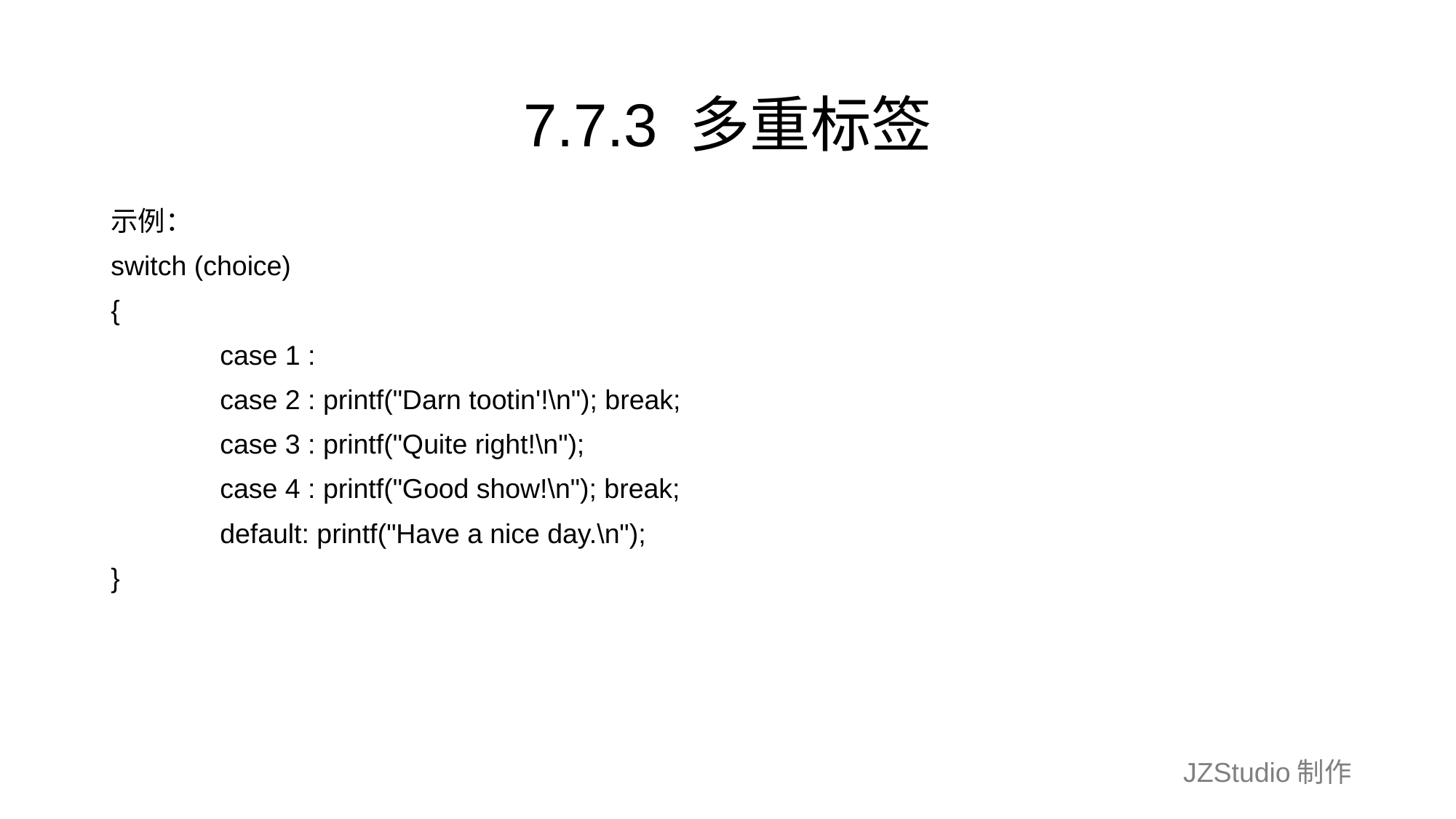

# 7.7.3 多重标签
示例：
switch (choice)
{
	case 1 :
	case 2 : printf("Darn tootin'!\n"); break;
	case 3 : printf("Quite right!\n");
	case 4 : printf("Good show!\n"); break;
	default: printf("Have a nice day.\n");
}